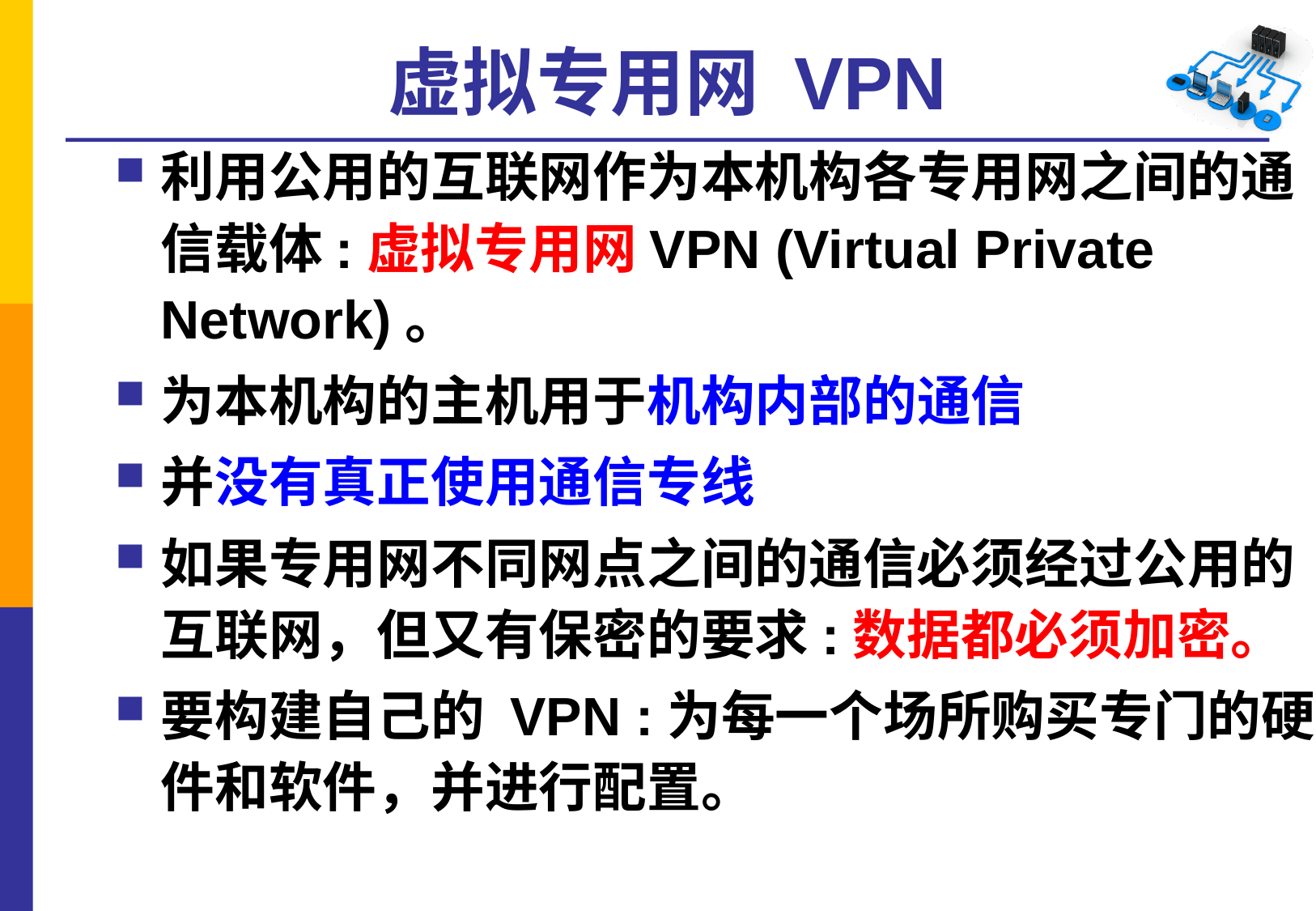

# 虚拟专用网 VPN
利用公用的互联网作为本机构各专用网之间的通信载体:虚拟专用网VPN (Virtual Private Network)。
为本机构的主机用于机构内部的通信
并没有真正使用通信专线
如果专用网不同网点之间的通信必须经过公用的互联网，但又有保密的要求:数据都必须加密。
要构建自己的 VPN :为每一个场所购买专门的硬件和软件，并进行配置。